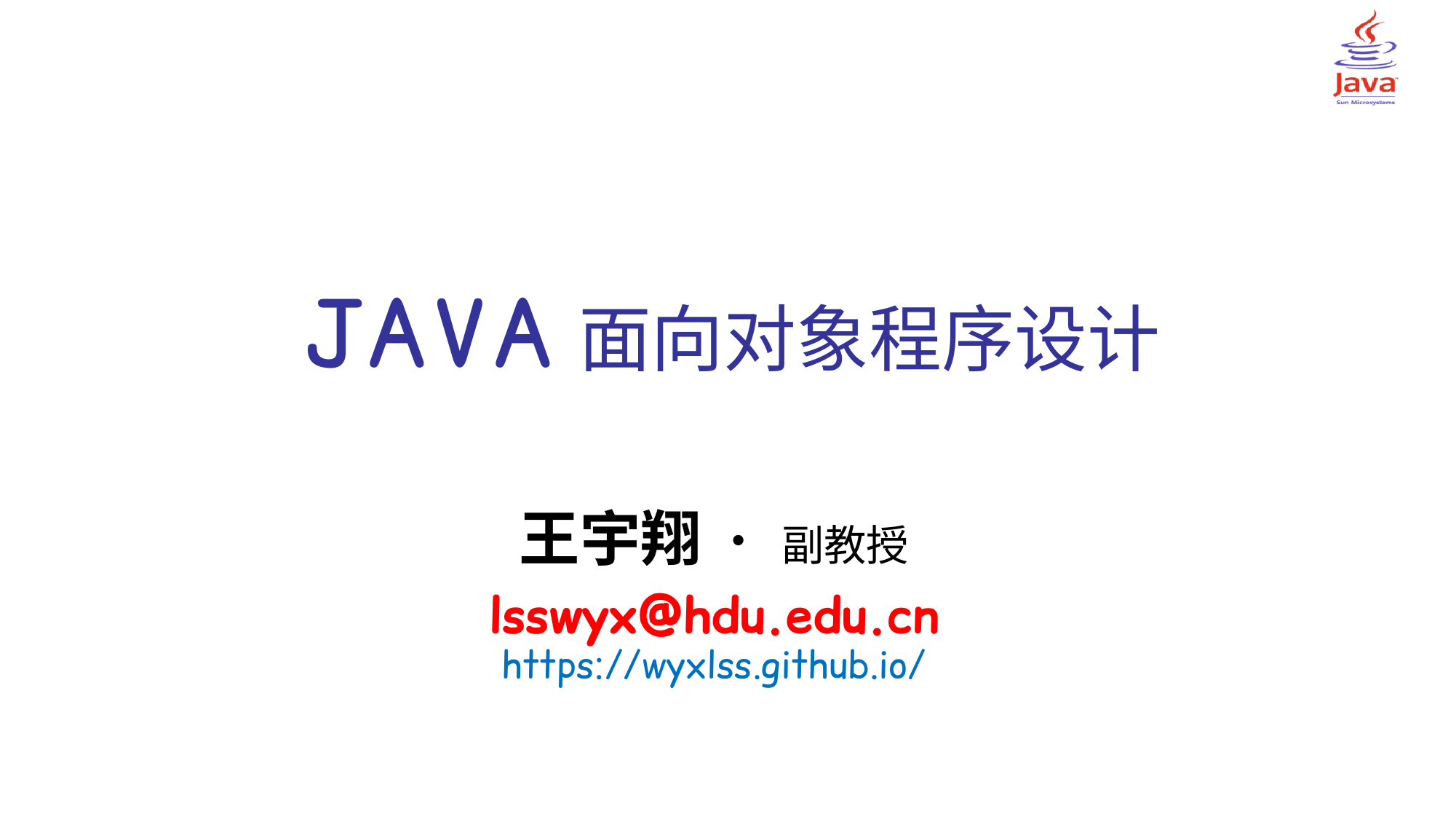

# JAVA面向对象程序设计
王宇翔 · 副教授
lsswyx@hdu.edu.cn
https://wyxlss.github.io/